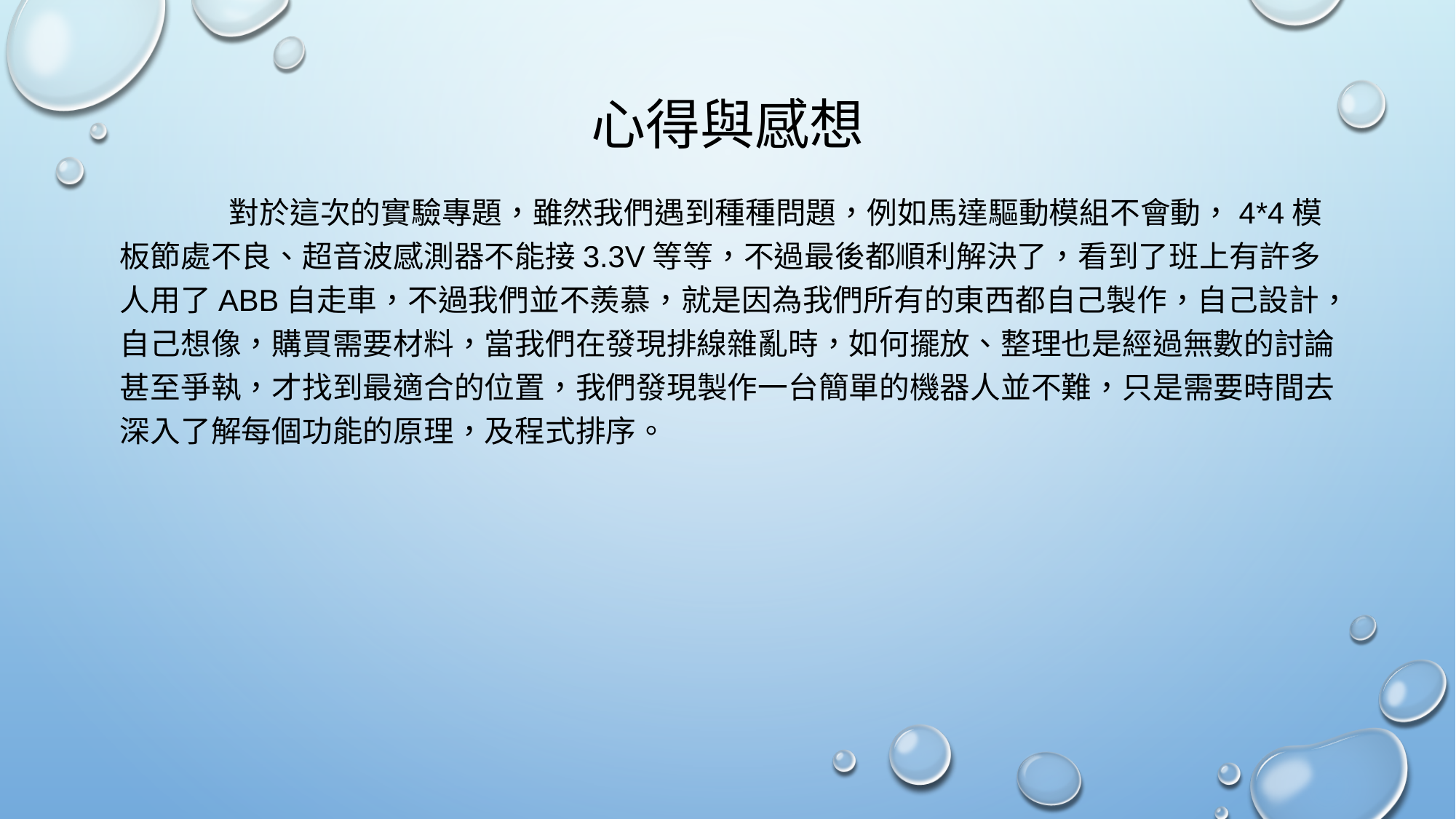

# 心得與感想
	對於這次的實驗專題，雖然我們遇到種種問題，例如馬達驅動模組不會動，4*4模板節處不良、超音波感測器不能接3.3V等等，不過最後都順利解決了，看到了班上有許多人用了ABB自走車，不過我們並不羨慕，就是因為我們所有的東西都自己製作，自己設計，自己想像，購買需要材料，當我們在發現排線雜亂時，如何擺放、整理也是經過無數的討論甚至爭執，才找到最適合的位置，我們發現製作一台簡單的機器人並不難，只是需要時間去深入了解每個功能的原理，及程式排序。